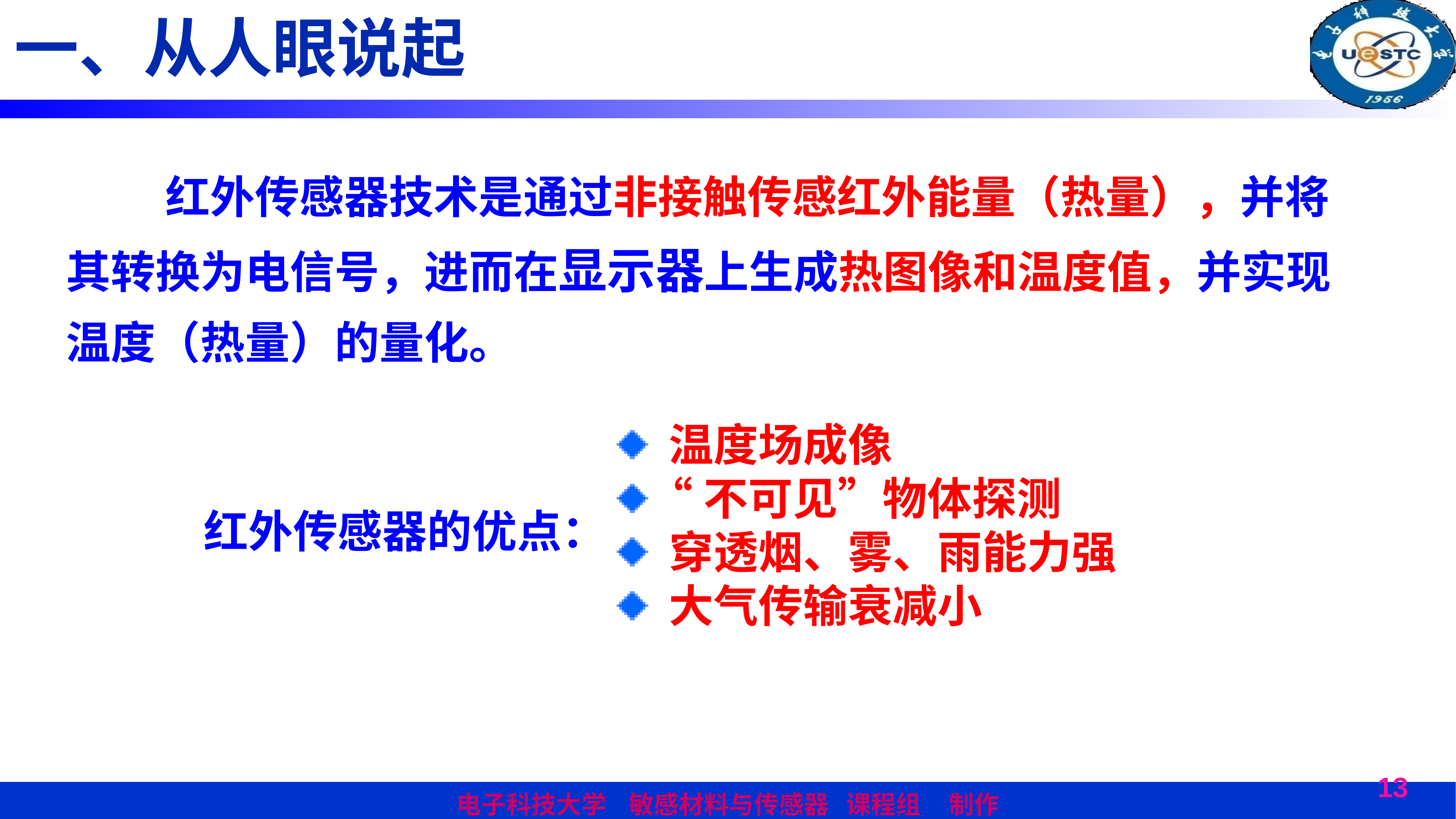

一、从人眼说起
红外传感器技术是通过非接触传感红外能量（热量），并将其转换为电信号，进而在显示器上生成热图像和温度值，并实现温度（热量）的量化。
 温度场成像
“不可见”物体探测
 穿透烟、雾、雨能力强
 大气传输衰减小
红外传感器的优点：
13